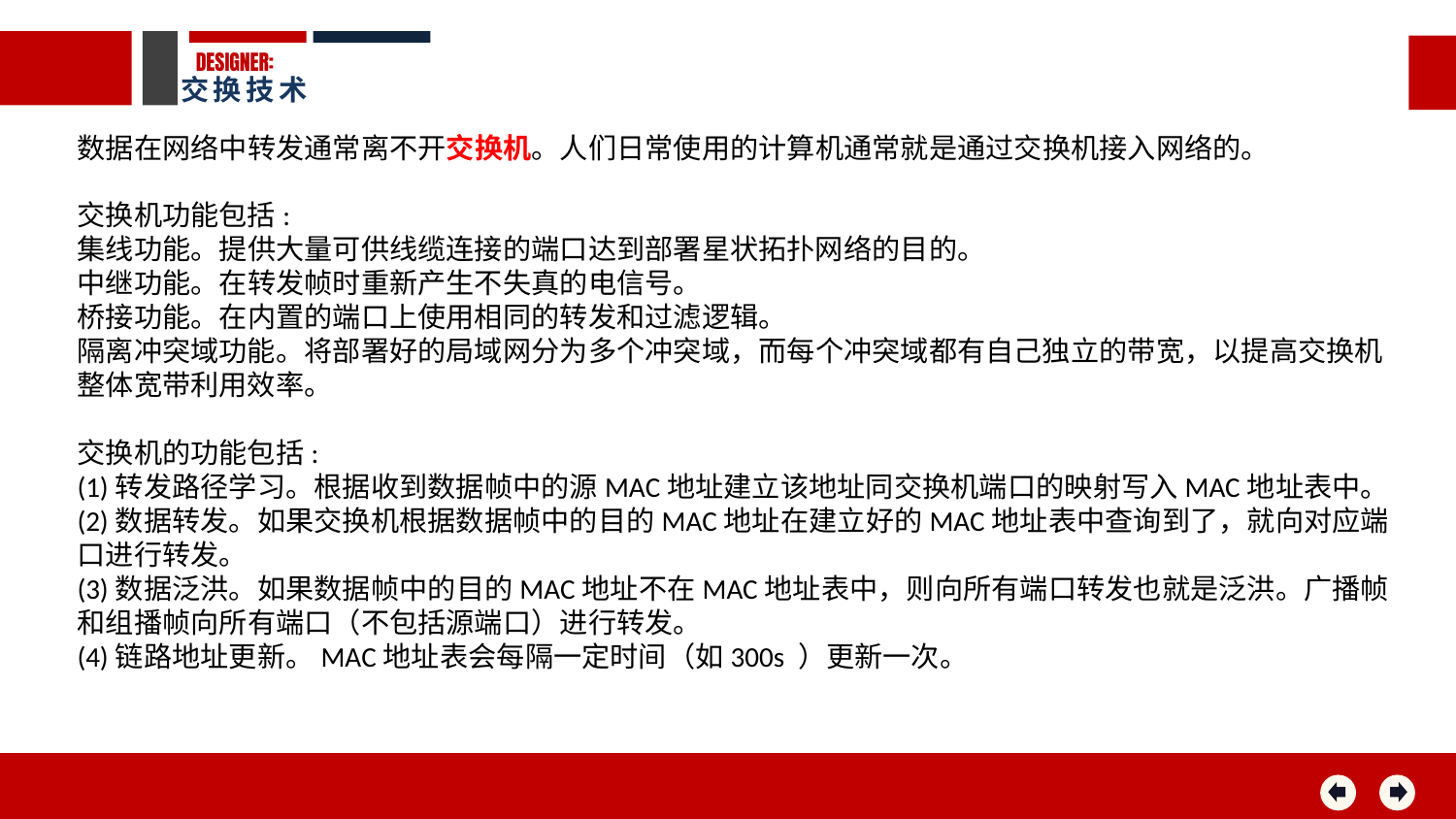

DESIGNER:
交换技术
数据在网络中转发通常离不开交换机。人们日常使用的计算机通常就是通过交换机接入网络的。

交换机功能包括:
集线功能。提供大量可供线缆连接的端口达到部署星状拓扑网络的目的。
中继功能。在转发帧时重新产生不失真的电信号。
桥接功能。在内置的端口上使用相同的转发和过滤逻辑。
隔离冲突域功能。将部署好的局域网分为多个冲突域，而每个冲突域都有自己独立的带宽，以提高交换机整体宽带利用效率。

交换机的功能包括:
(1)转发路径学习。根据收到数据帧中的源MAC地址建立该地址同交换机端口的映射写入MAC地址表中。
(2)数据转发。如果交换机根据数据帧中的目的MAC地址在建立好的MAC地址表中查询到了，就向对应端口进行转发。
(3)数据泛洪。如果数据帧中的目的MAC地址不在MAC地址表中，则向所有端口转发也就是泛洪。广播帧和组播帧向所有端口（不包括源端口）进行转发。
(4)链路地址更新。MAC地址表会每隔一定时间（如300s ）更新一次。